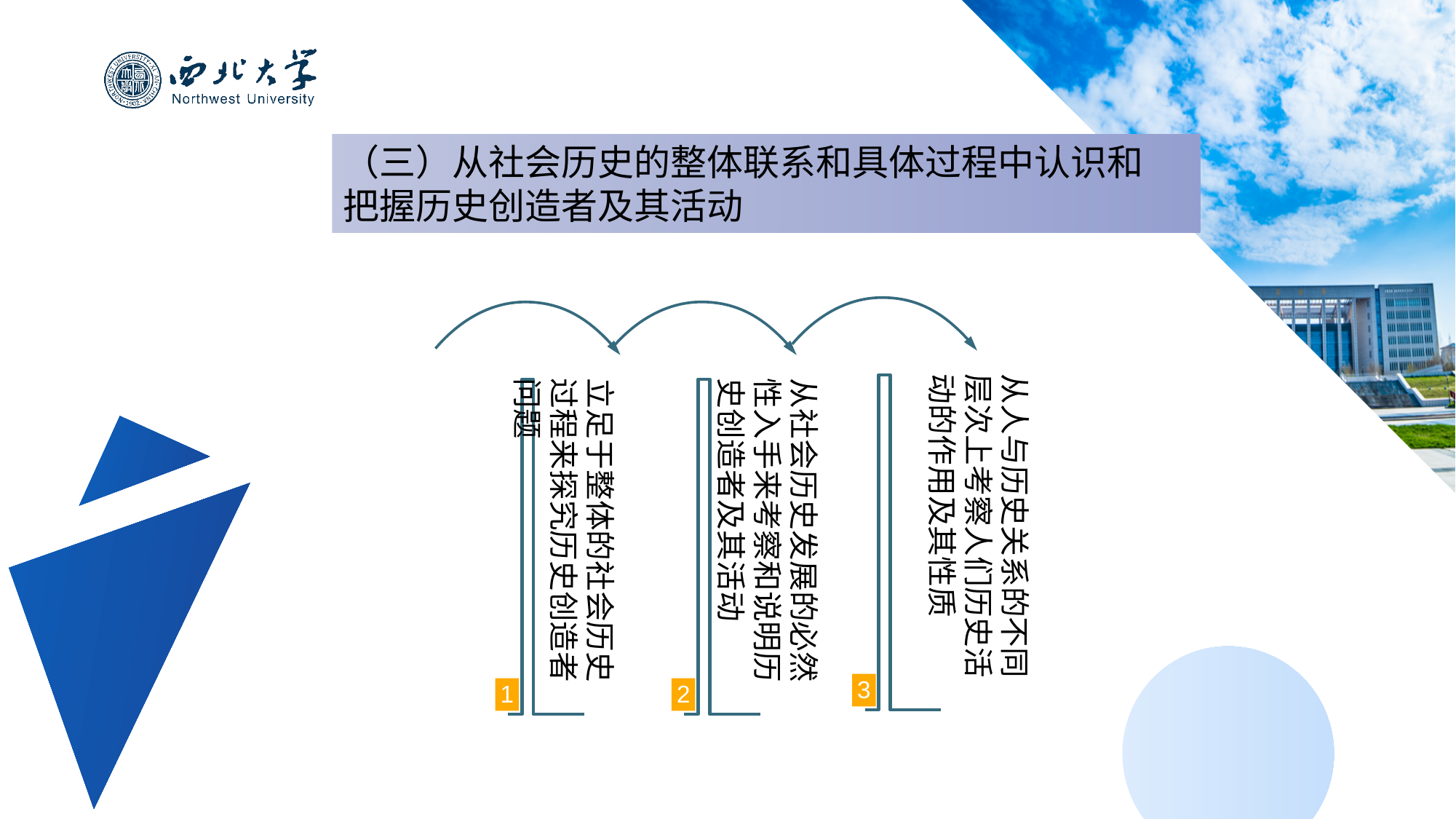

（三）从社会历史的整体联系和具体过程中认识和
把握历史创造者及其活动

从人与历史关系的不同层次上考察人们历史活动的作用及其性质
3

立足于整体的社会历史过程来探究历史创造者问题
1

从社会历史发展的必然性入手来考察和说明历史创造者及其活动
2